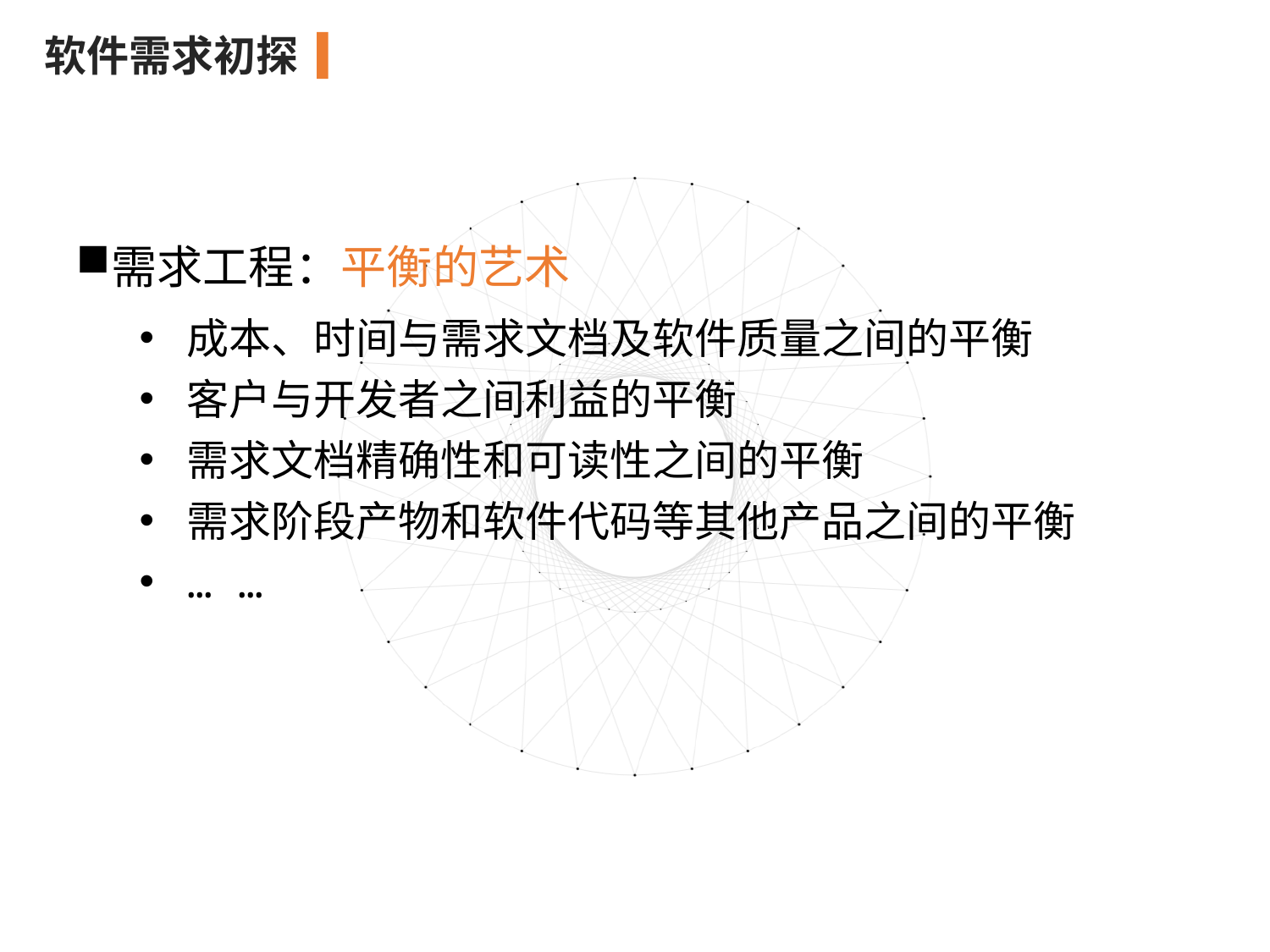

软件需求初探

需求工程：平衡的艺术
成本、时间与需求文档及软件质量之间的平衡
客户与开发者之间利益的平衡
需求文档精确性和可读性之间的平衡
需求阶段产物和软件代码等其他产品之间的平衡
… …